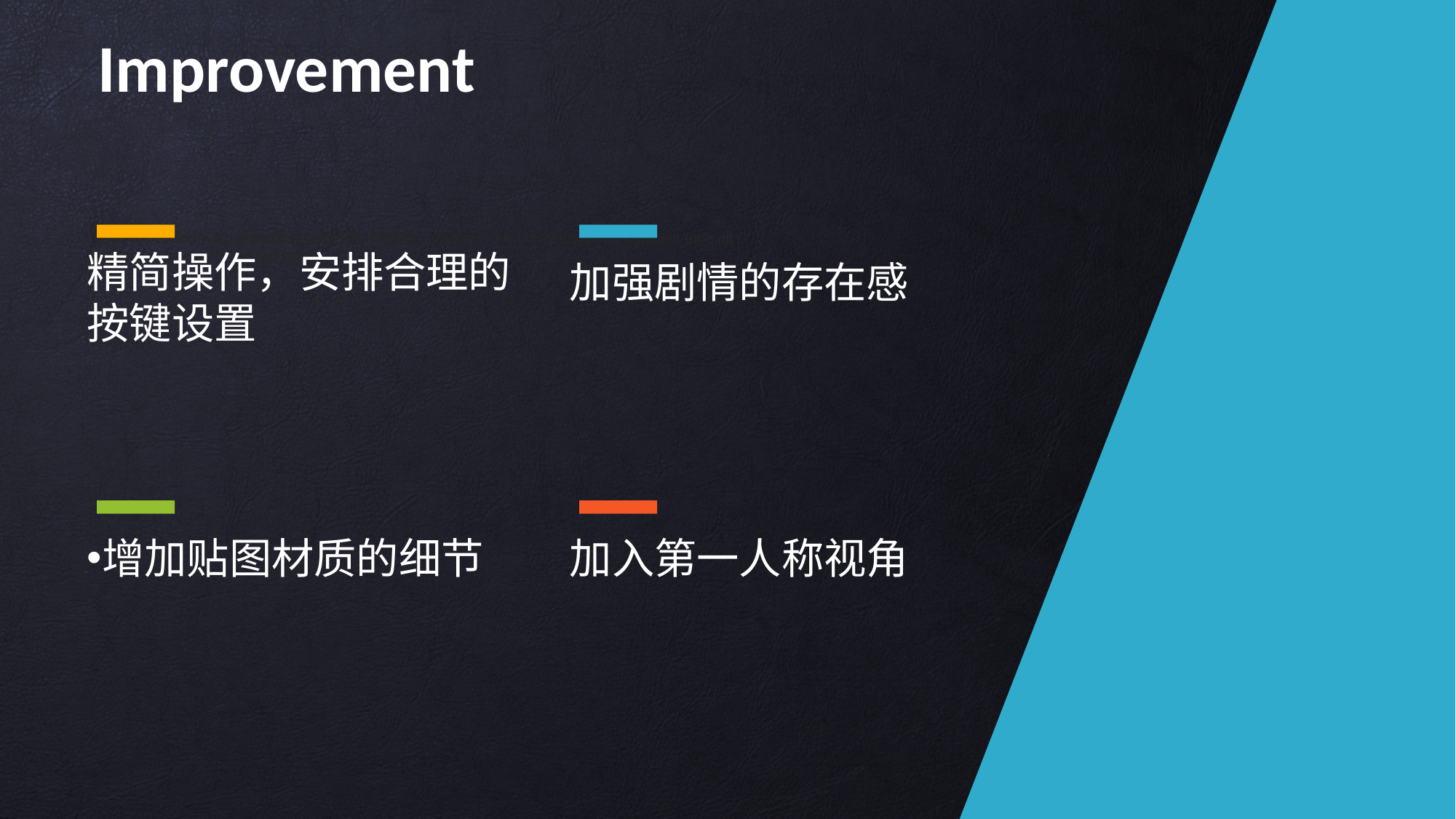

Improvement

PowerPoint offers word processing, outlining, drawing, graphing, and presentation management tools all designed to be easy to use and learn
精简操作，安排合理的按键设置
加强剧情的存在感

加入第一人称视角
增加贴图材质的细节